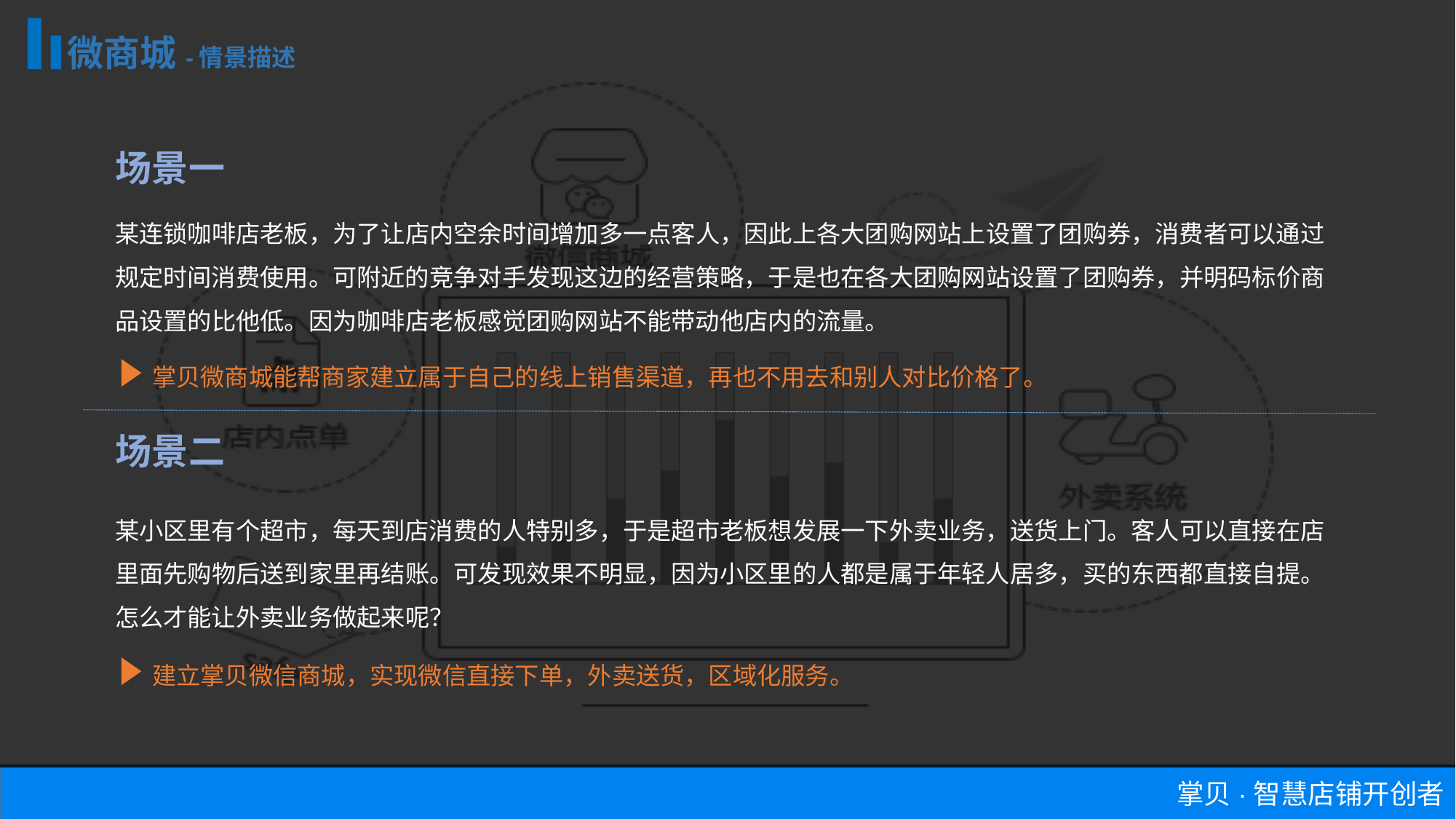

微商城-情景描述

场景一
某连锁咖啡店老板，为了让店内空余时间增加多一点客人，因此上各大团购网站上设置了团购券，消费者可以通过规定时间消费使用。可附近的竞争对手发现这边的经营策略，于是也在各大团购网站设置了团购券，并明码标价商品设置的比他低。因为咖啡店老板感觉团购网站不能带动他店内的流量。
掌贝微商城能帮商家建立属于自己的线上销售渠道，再也不用去和别人对比价格了。

场景二
某小区里有个超市，每天到店消费的人特别多，于是超市老板想发展一下外卖业务，送货上门。客人可以直接在店里面先购物后送到家里再结账。可发现效果不明显，因为小区里的人都是属于年轻人居多，买的东西都直接自提。怎么才能让外卖业务做起来呢？
建立掌贝微信商城，实现微信直接下单，外卖送货，区域化服务。